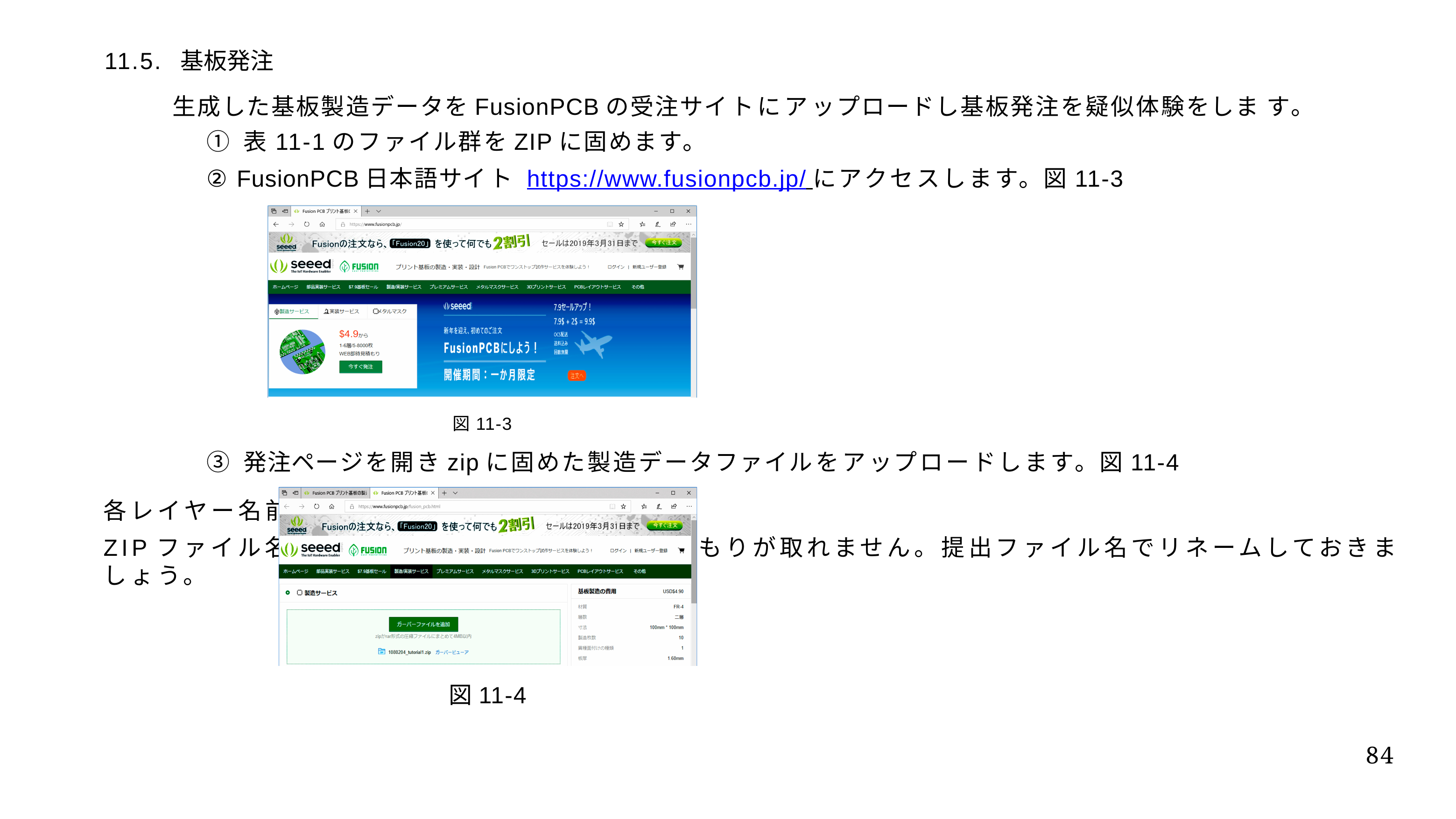

11.5. 基板発注
生成した基板製造データをFusionPCBの受注サイトにアップロードし基板発注を疑似体験をしま す。
① 表11-1のファイル群をZIPに固めます。
② FusionPCB日本語サイト https://www.fusionpcb.jp/ にアクセスします。図11-3

各レイヤー名前（***.gkoなどの***の部分)と
ZIPファイル名を同じにしないと最低料金の見積もりが取れません。提出ファイル名でリネームしておきましょう。

図11-3
③ 発注ページを開きzipに固めた製造データファイルをアップロードします。図11-4

図11-4
84
50